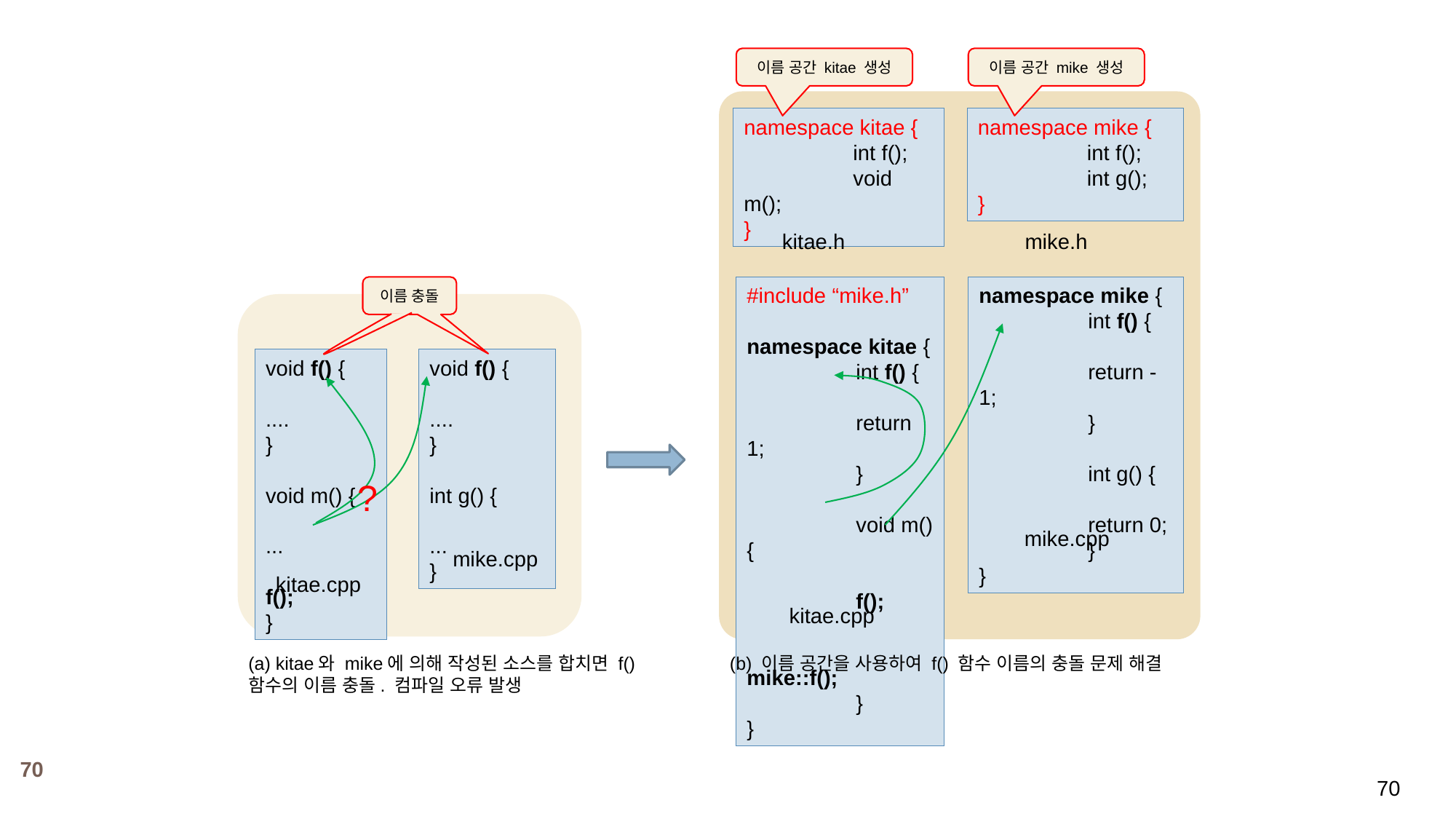

이름 공간 kitae 생성
이름 공간 mike 생성

namespace kitae {
	int f();
 	void m();
}
namespace mike {
	int f();
	int g();
}
kitae.h
mike.h
#include “mike.h”

namespace kitae {
	int f() {
		return 1;
	}

	void m() {
		f();
		mike::f();
	}
}
이름 충돌
namespace mike {
	int f() {
		return -1;
 	}

	int g() {
		return 0;
	}
}

void f() {
	....
}

void m() {
	...
	f();
}
void f() {
	....
}

int g() {
	...
}

?
mike.cpp
mike.cpp
kitae.cpp
kitae.cpp
(a) kitae와 mike에 의해 작성된 소스를 합치면 f() 함수의 이름 충돌. 컴파일 오류 발생
(b) 이름 공간을 사용하여 f() 함수 이름의 충돌 문제 해결
70